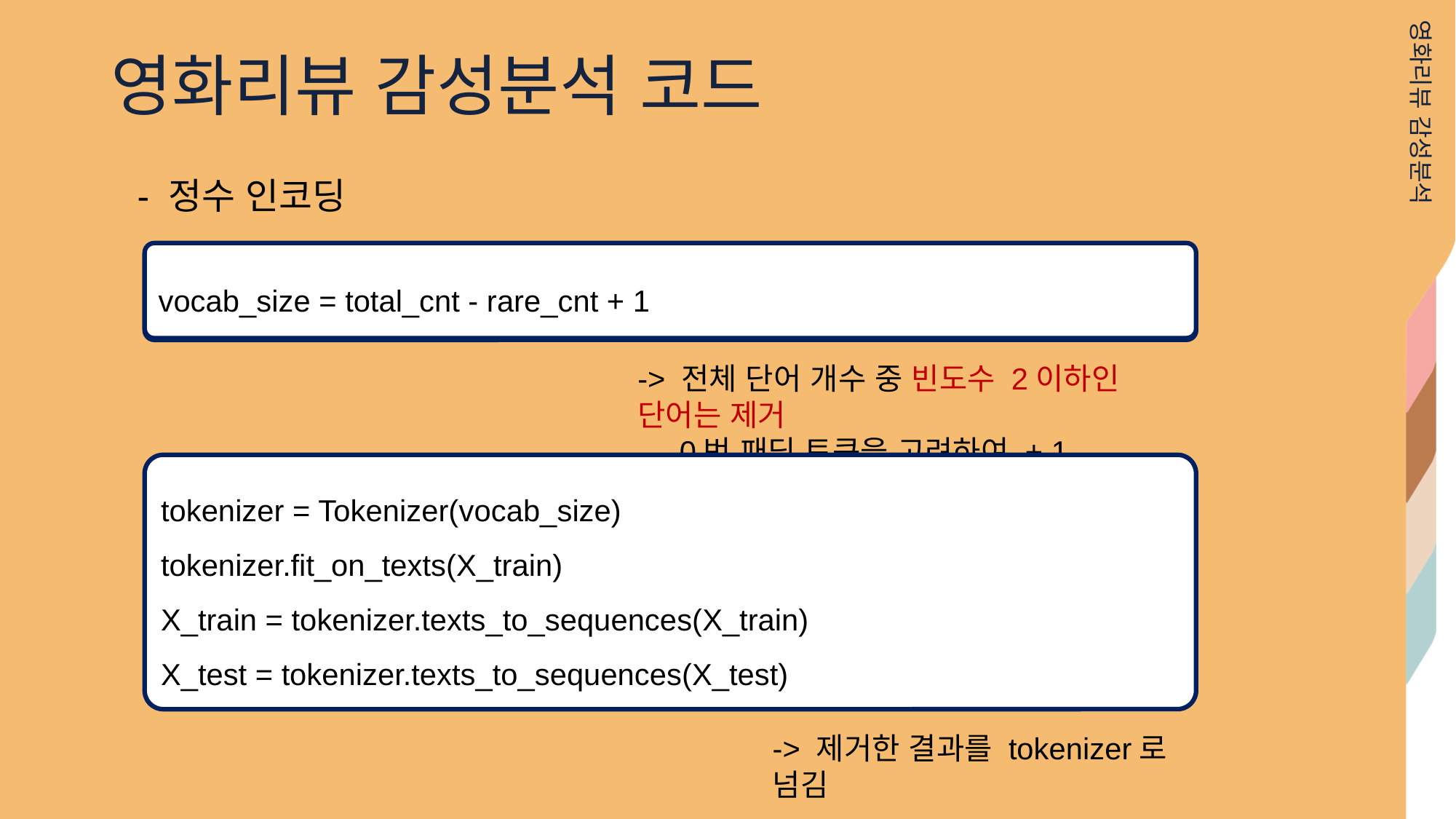

영화리뷰 감성분석 코드
영화리뷰 감성분석
- 정수 인코딩
vocab_size = total_cnt - rare_cnt + 1
vocab_size = total_cnt - rare_cnt + 1
-> 전체 단어 개수 중 빈도수 2이하인 단어는 제거
     0번 패딩 토큰을 고려하여 + 1
tokenizer = Tokenizer(vocab_size)
tokenizer.fit_on_texts(X_train)
X_train = tokenizer.texts_to_sequences(X_train)
X_test = tokenizer.texts_to_sequences(X_test)
-> 제거한 결과를 tokenizer로 넘김